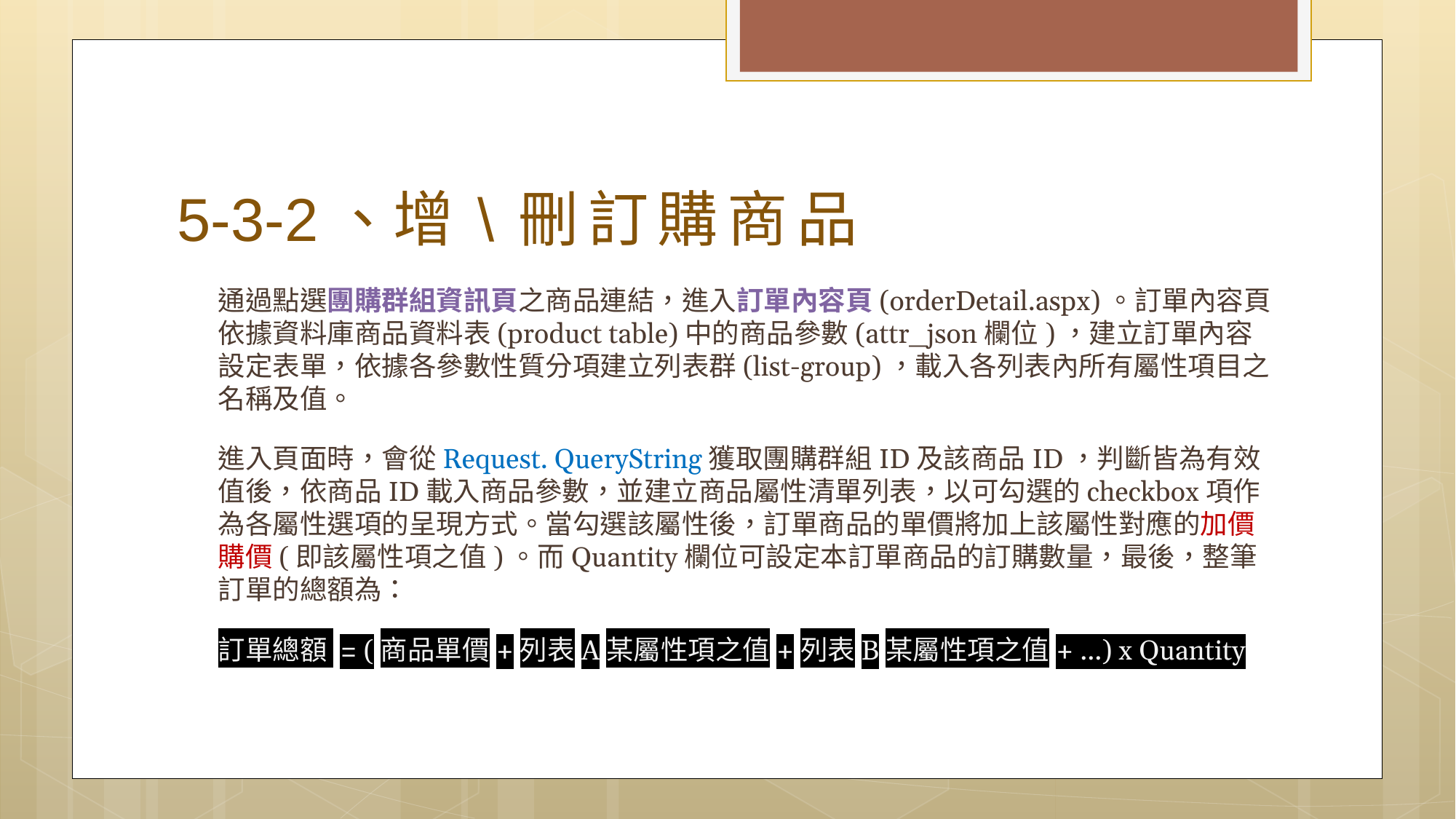

# 5-3-2、增\刪訂購商品
通過點選團購群組資訊頁之商品連結，進入訂單內容頁(orderDetail.aspx)。訂單內容頁依據資料庫商品資料表(product table)中的商品參數(attr_json欄位)，建立訂單內容設定表單，依據各參數性質分項建立列表群(list-group)，載入各列表內所有屬性項目之名稱及值。
進入頁面時，會從Request. QueryString獲取團購群組ID及該商品ID，判斷皆為有效值後，依商品ID載入商品參數，並建立商品屬性清單列表，以可勾選的checkbox項作為各屬性選項的呈現方式。當勾選該屬性後，訂單商品的單價將加上該屬性對應的加價購價(即該屬性項之值)。而Quantity欄位可設定本訂單商品的訂購數量，最後，整筆訂單的總額為：
訂單總額 = (商品單價+列表A某屬性項之值+列表B某屬性項之值+ ...) x Quantity